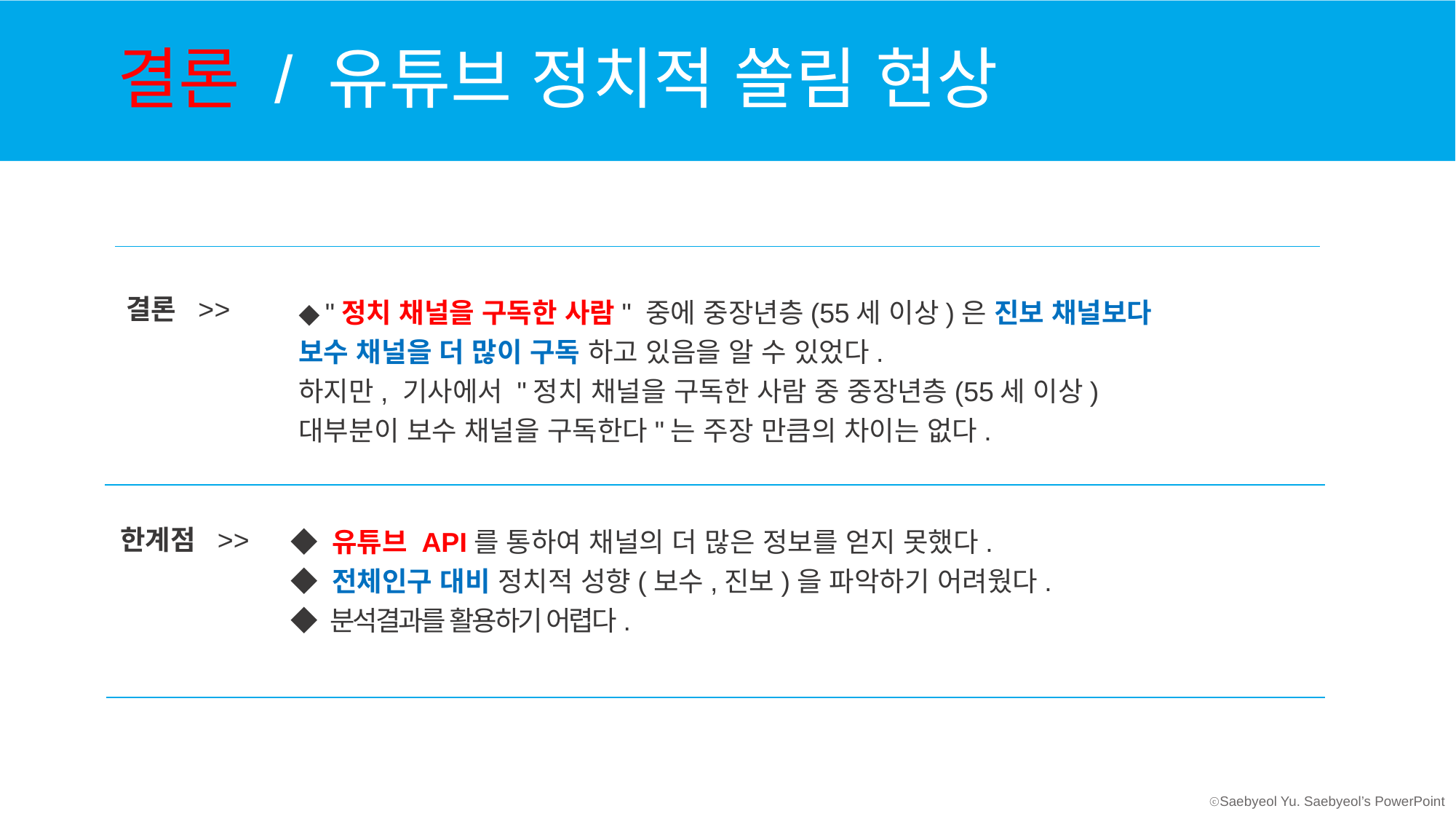

결론 / 유튜브 정치적 쏠림 현상

Part 1
제목을 입력하세요
◆ "정치 채널을 구독한 사람" 중에 중장년층(55세 이상)은 진보 채널보다 보수 채널을 더 많이 구독 하고 있음을 알 수 있었다.
하지만, 기사에서 "정치 채널을 구독한 사람 중 중장년층(55세 이상) 대부분이 보수 채널을 구독한다"는 주장 만큼의 차이는 없다.
 결론  >>
◆ 유튜브 API를 통하여 채널의 더 많은 정보를 얻지 못했다.
◆ 전체인구 대비 정치적 성향(보수,진보)을 파악하기 어려웠다.
◆ 분석결과를 활용하기 어렵다.
한계점  >>